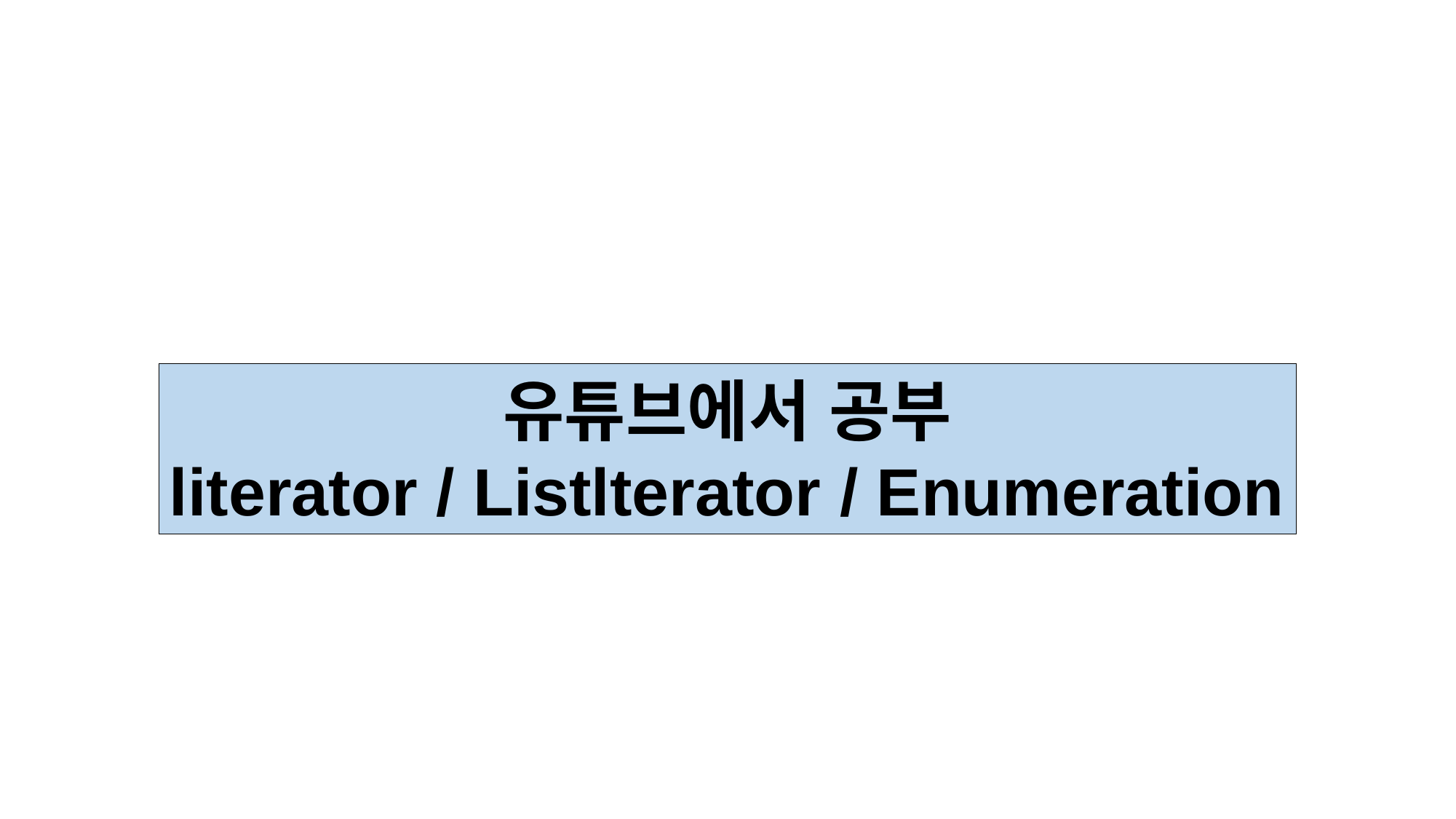

유튜브에서 공부
literator / Listlterator / Enumeration